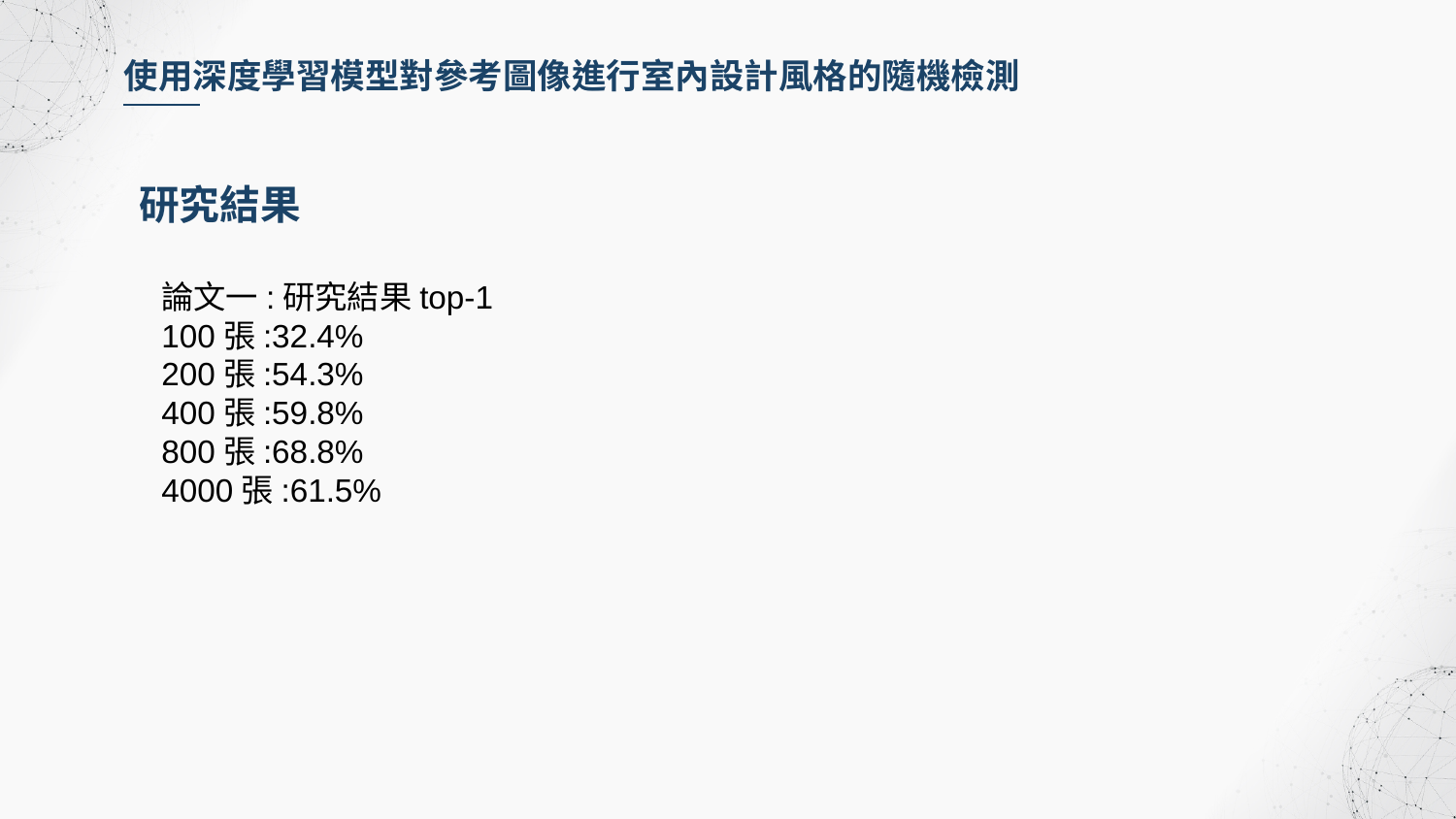

使用深度學習模型對參考圖像進行室內設計風格的隨機檢測
研究結果
論文一:研究結果top-1
100張:32.4%
200張:54.3%
400張:59.8%
800張:68.8%
4000張:61.5%